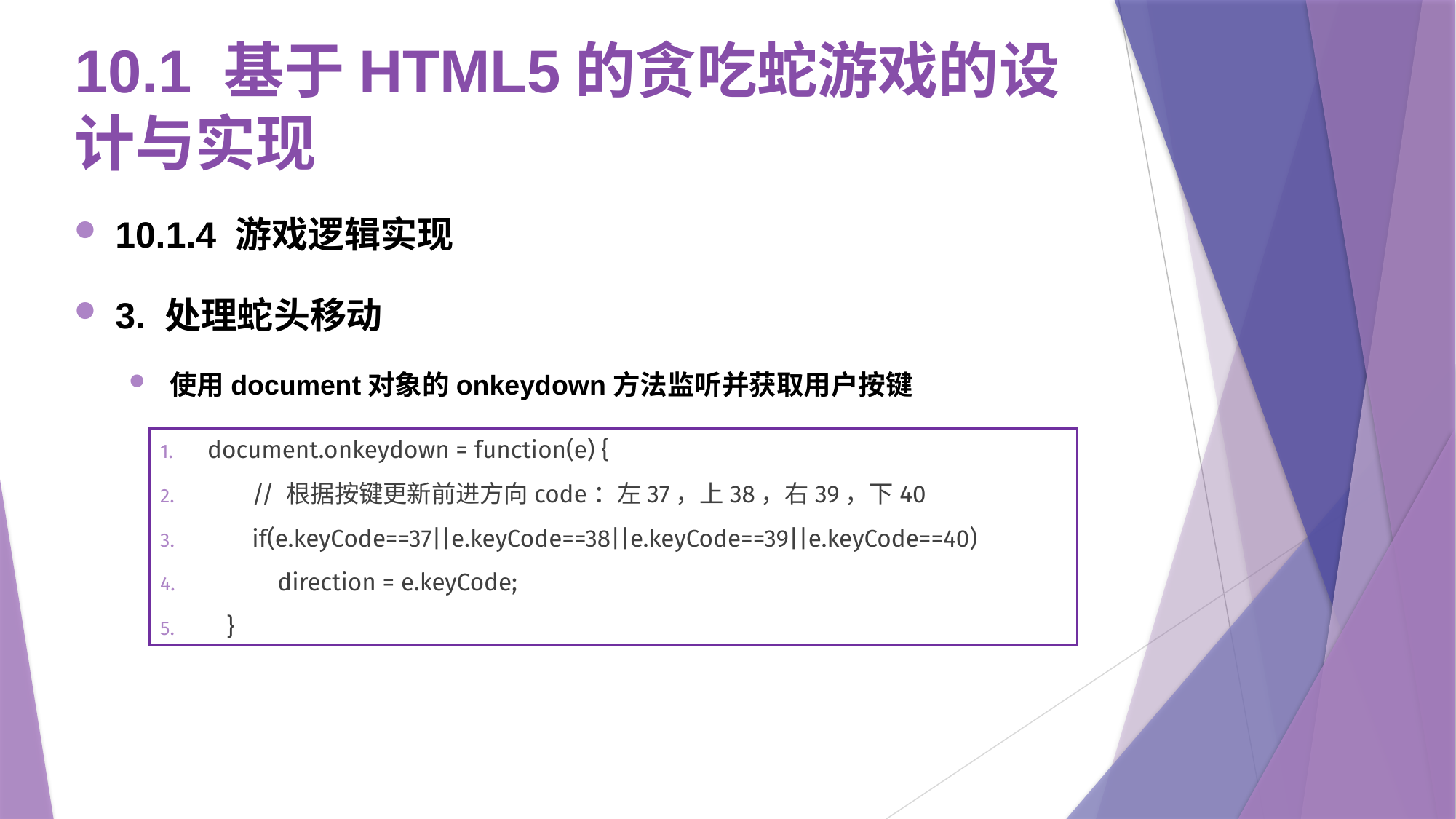

# 10.1 基于HTML5的贪吃蛇游戏的设计与实现
10.1.4 游戏逻辑实现
3. 处理蛇头移动
使用document对象的onkeydown方法监听并获取用户按键

 document.onkeydown = function(e) {
        // 根据按键更新前进方向code：左37，上38，右39，下40
        if(e.keyCode==37||e.keyCode==38||e.keyCode==39||e.keyCode==40)
            direction = e.keyCode;
    }